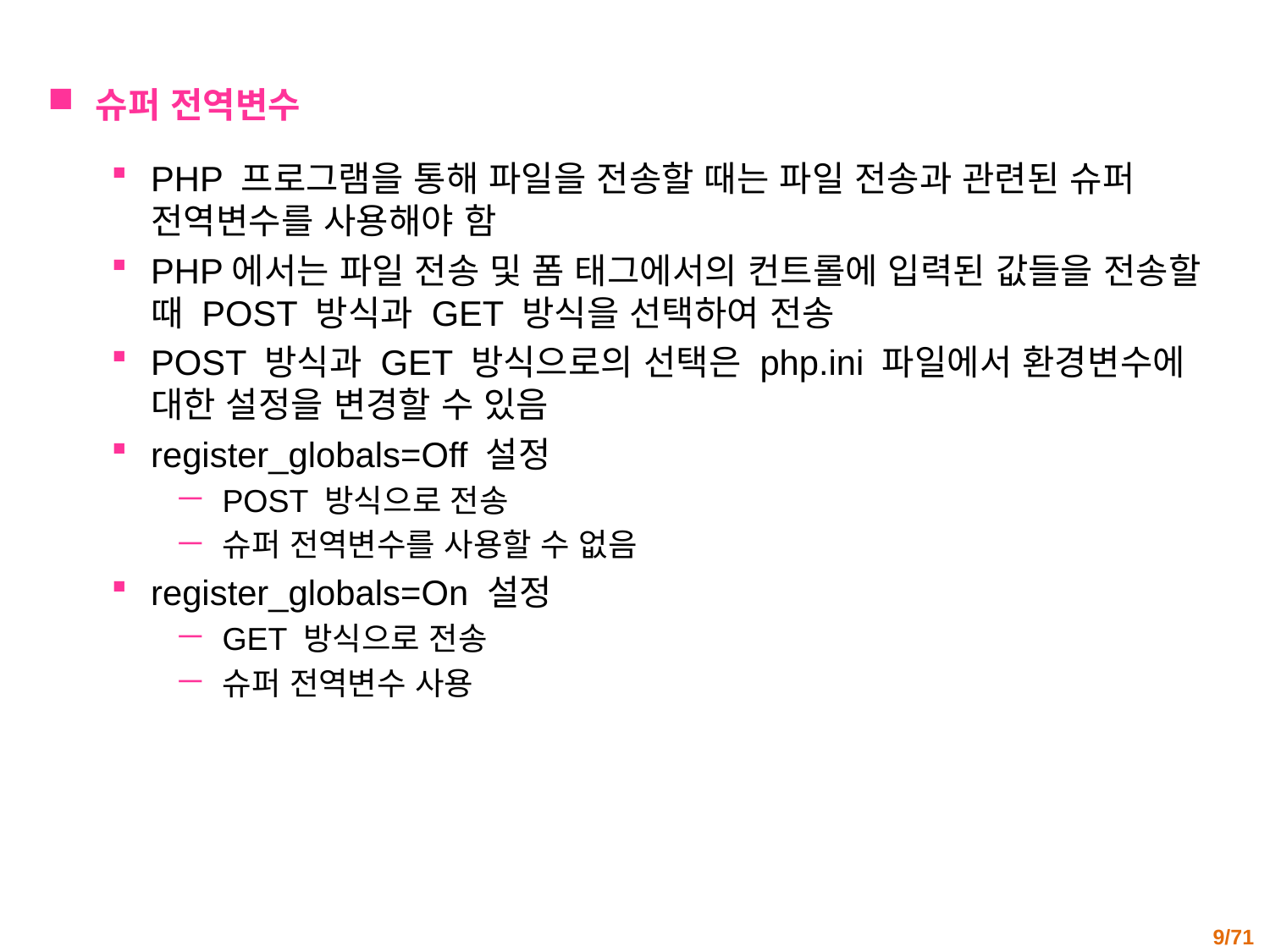

슈퍼 전역변수

PHP 프로그램을 통해 파일을 전송할 때는 파일 전송과 관련된 슈퍼 전역변수를 사용해야 함
PHP에서는 파일 전송 및 폼 태그에서의 컨트롤에 입력된 값들을 전송할 때 POST 방식과 GET 방식을 선택하여 전송
POST 방식과 GET 방식으로의 선택은 php.ini 파일에서 환경변수에 대한 설정을 변경할 수 있음
register_globals=Off 설정
POST 방식으로 전송
슈퍼 전역변수를 사용할 수 없음
register_globals=On 설정
GET 방식으로 전송
슈퍼 전역변수 사용